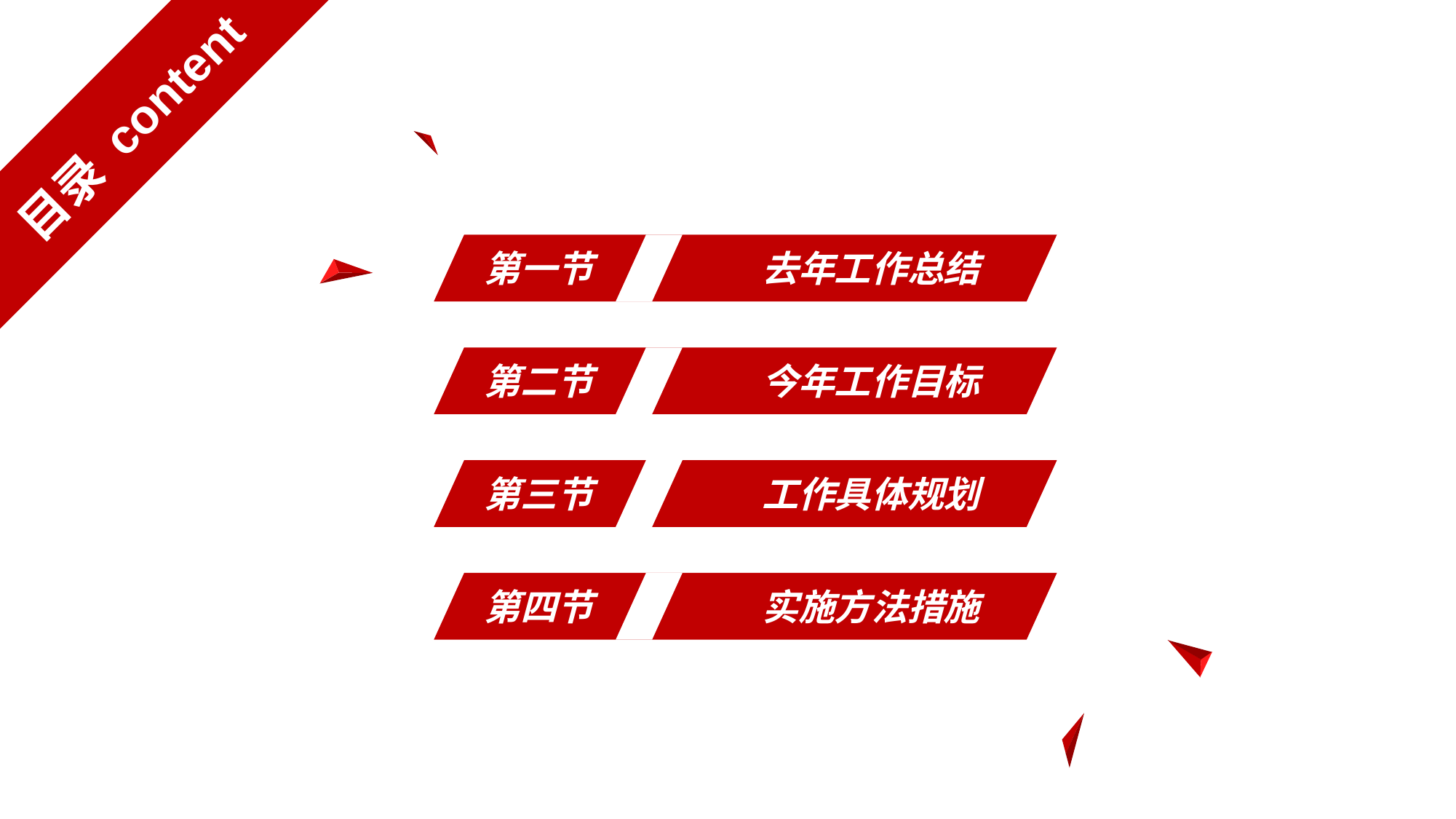

目录 content

第一节
去年工作总结

第二节
今年工作目标

第三节
工作具体规划

第四节
实施方法措施